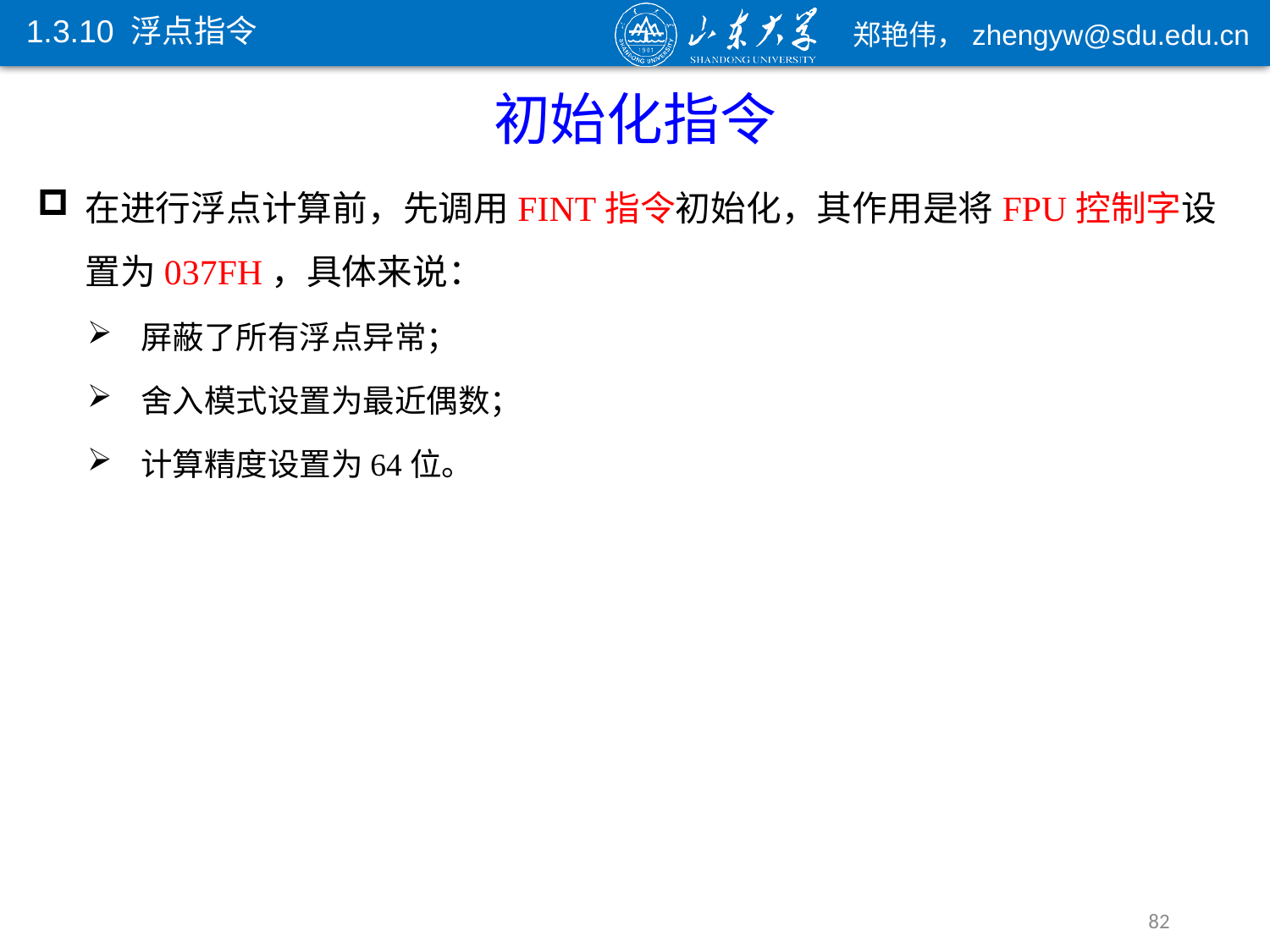

1.3.10 浮点指令
初始化指令
在进行浮点计算前，先调用FINT指令初始化，其作用是将FPU控制字设置为037FH，具体来说：
屏蔽了所有浮点异常；
舍入模式设置为最近偶数；
计算精度设置为64位。
82